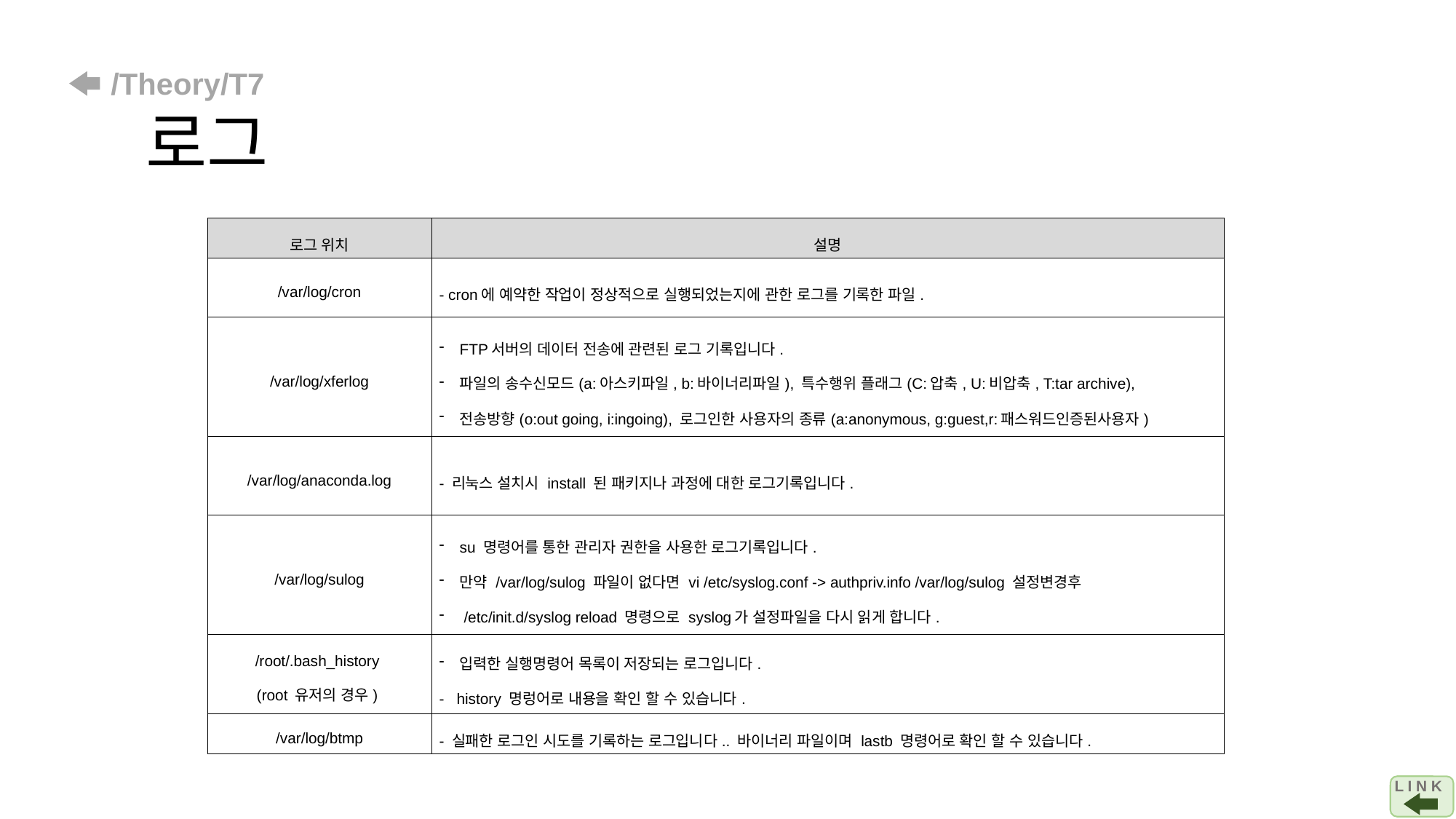

# /Theory/T7 로그

| 로그 위치 | 설명 |
| --- | --- |
| /var/log/cron | - cron에 예약한 작업이 정상적으로 실행되었는지에 관한 로그를 기록한 파일. |
| /var/log/xferlog | FTP서버의 데이터 전송에 관련된 로그 기록입니다. 파일의 송수신모드(a:아스키파일, b:바이너리파일), 특수행위 플래그(C:압축, U:비압축, T:tar archive), 전송방향(o:out going, i:ingoing), 로그인한 사용자의 종류(a:anonymous, g:guest,r:패스워드인증된사용자) |
| /var/log/anaconda.log | - 리눅스 설치시 install 된 패키지나 과정에 대한 로그기록입니다. |
| /var/log/sulog | su 명령어를 통한 관리자 권한을 사용한 로그기록입니다. 만약 /var/log/sulog 파일이 없다면 vi /etc/syslog.conf -> authpriv.info /var/log/sulog 설정변경후 /etc/init.d/syslog reload 명령으로 syslog가 설정파일을 다시 읽게 합니다. |
| /root/.bash\_history (root 유저의 경우) | 입력한 실행명령어 목록이 저장되는 로그입니다. - history 명렁어로 내용을 확인 할 수 있습니다. |
| /var/log/btmp | - 실패한 로그인 시도를 기록하는 로그입니다.. 바이너리 파일이며 lastb 명령어로 확인 할 수 있습니다. |
L I N K